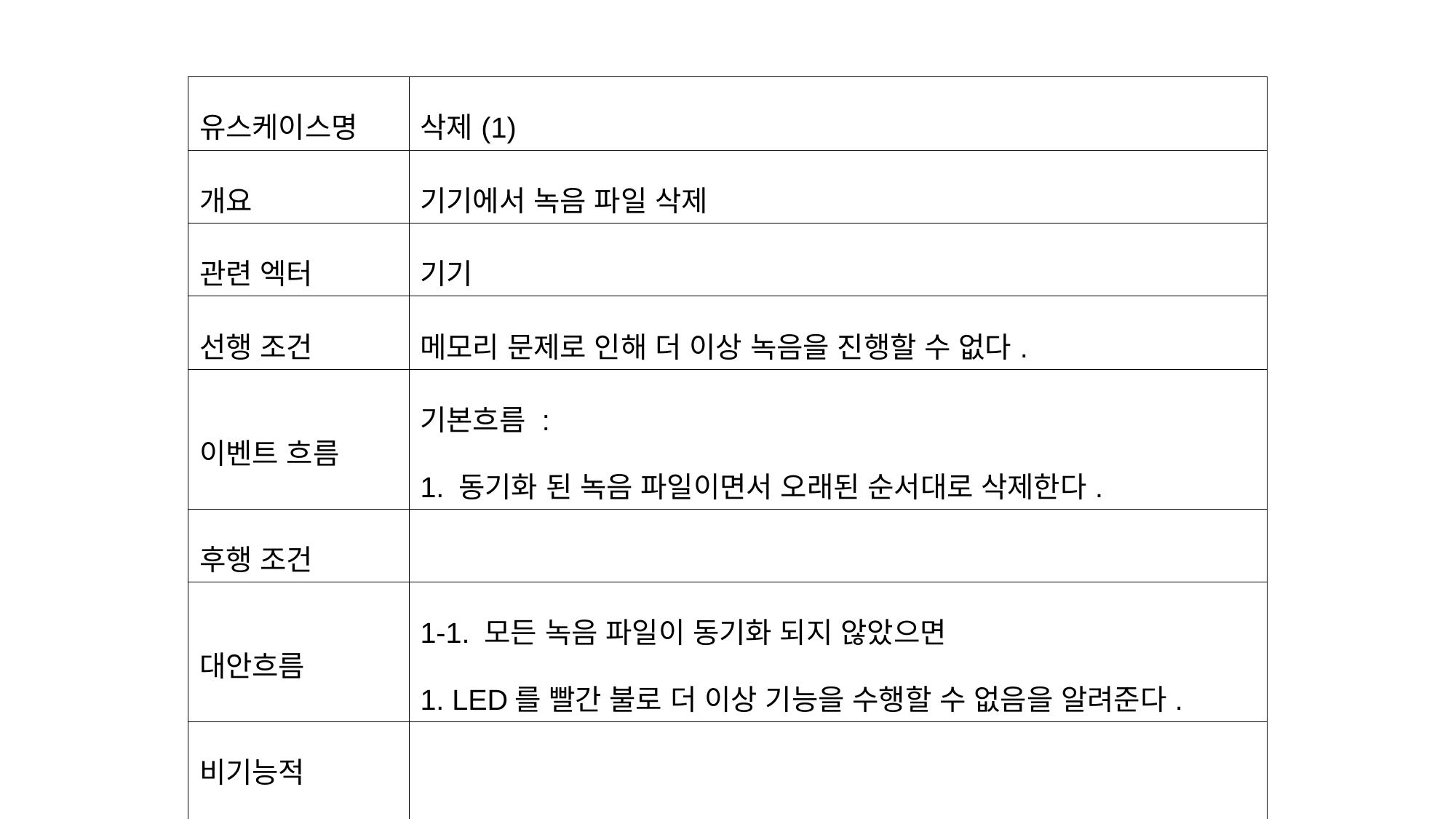

| 유스케이스명 | 삭제(1) |
| --- | --- |
| 개요 | 기기에서 녹음 파일 삭제 |
| 관련 엑터 | 기기 |
| 선행 조건 | 메모리 문제로 인해 더 이상 녹음을 진행할 수 없다. |
| 이벤트 흐름 | 기본흐름 : 1. 동기화 된 녹음 파일이면서 오래된 순서대로 삭제한다. |
| 후행 조건 |  |
| 대안흐름 | 1-1. 모든 녹음 파일이 동기화 되지 않았으면 1. LED를 빨간 불로 더 이상 기능을 수행할 수 없음을 알려준다. |
| 비기능적 요구사항 |  |